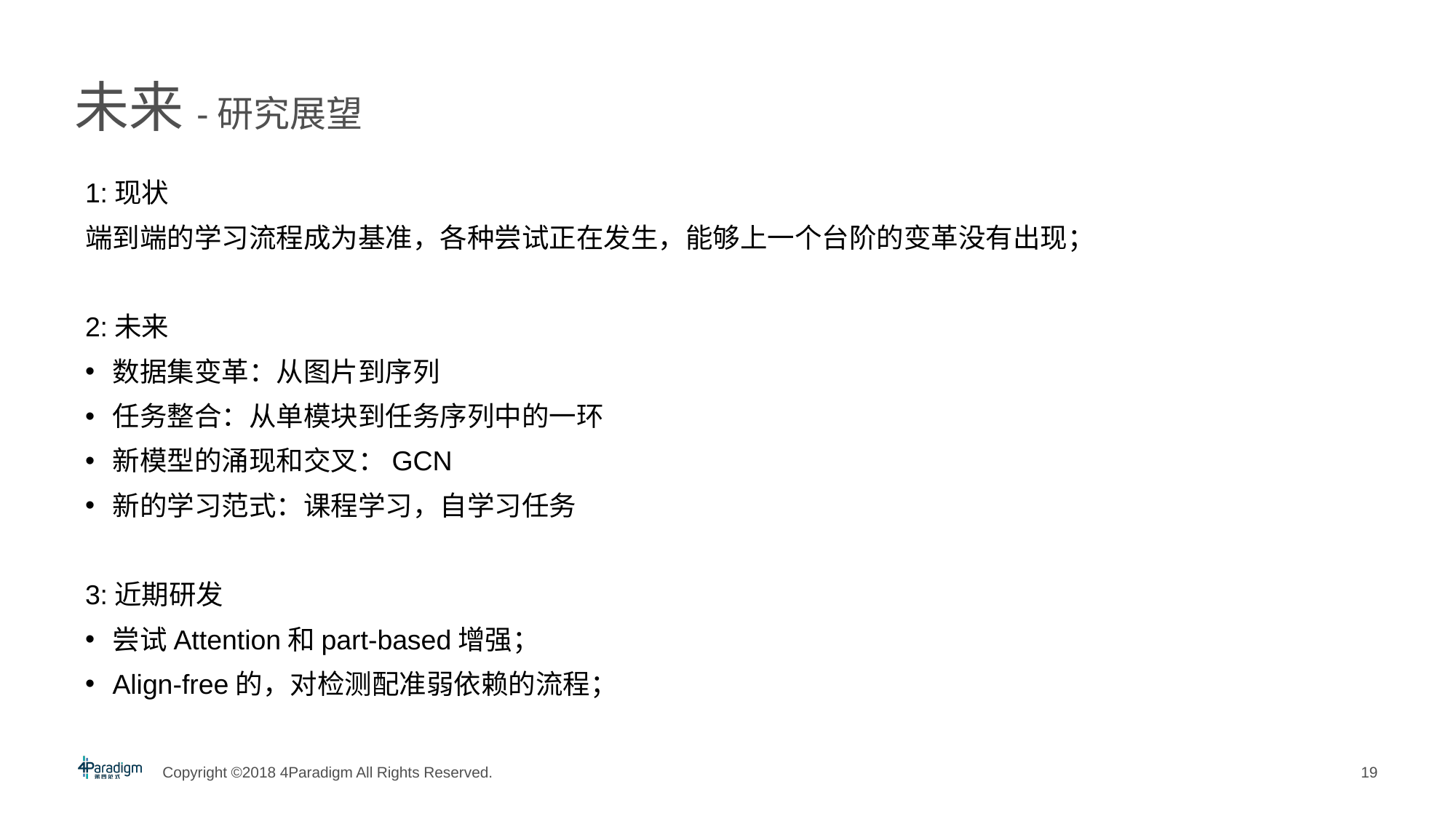

# 未来-研究展望

1:现状
端到端的学习流程成为基准，各种尝试正在发生，能够上一个台阶的变革没有出现；

2:未来
数据集变革：从图片到序列
任务整合：从单模块到任务序列中的一环
新模型的涌现和交叉：GCN
新的学习范式：课程学习，自学习任务

3:近期研发
尝试Attention和part-based增强；
Align-free的，对检测配准弱依赖的流程；

19